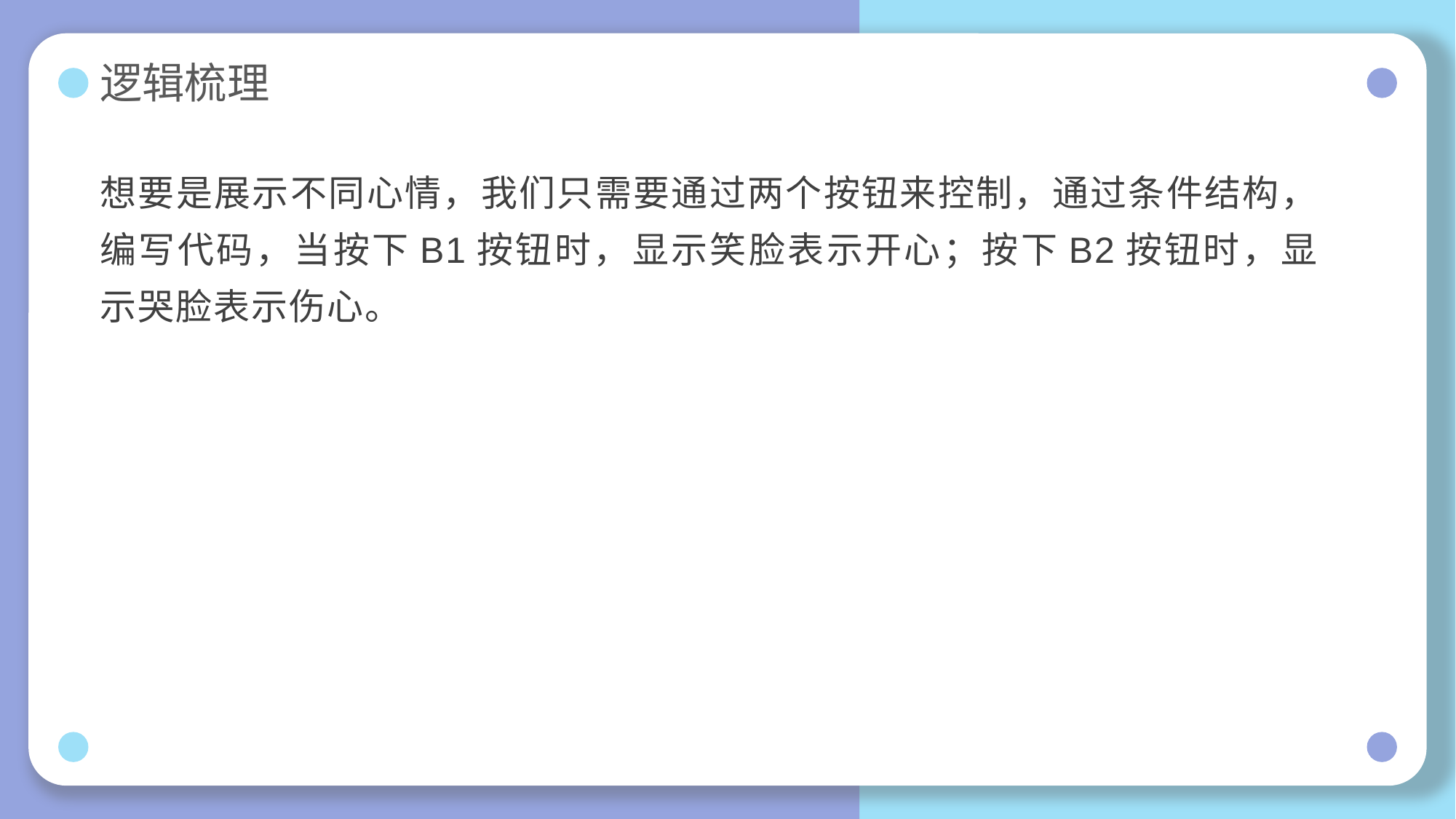

# 逻辑梳理
想要是展示不同心情，我们只需要通过两个按钮来控制，通过条件结构，编写代码，当按下B1按钮时，显示笑脸表示开心；按下B2按钮时，显示哭脸表示伤心。